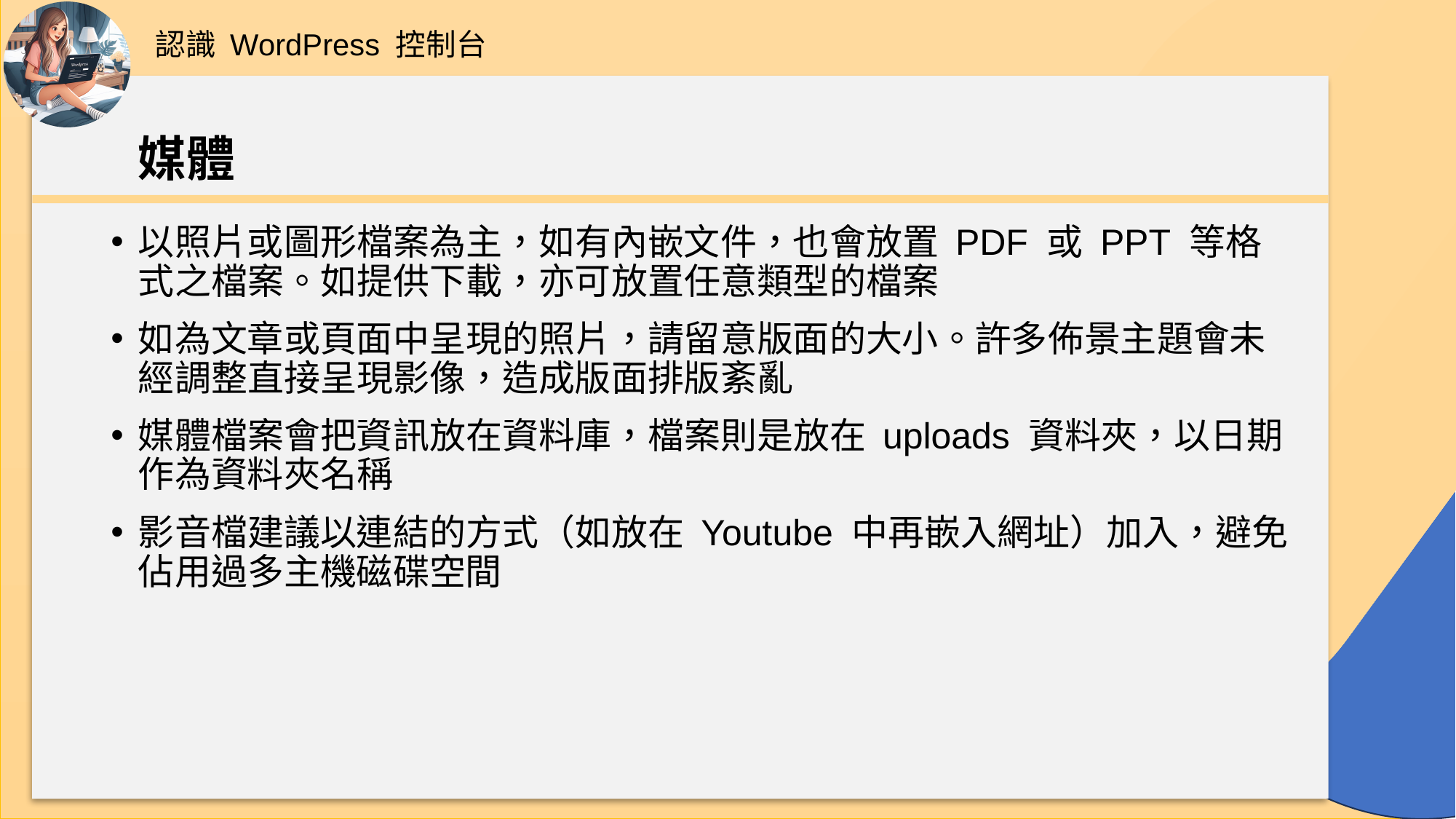

認識 WordPress 控制台

# 媒體

以照片或圖形檔案為主，如有內嵌文件，也會放置 PDF 或 PPT 等格式之檔案。如提供下載，亦可放置任意類型的檔案
如為文章或頁面中呈現的照片，請留意版面的大小。許多佈景主題會未經調整直接呈現影像，造成版面排版紊亂
媒體檔案會把資訊放在資料庫，檔案則是放在 uploads 資料夾，以日期作為資料夾名稱
影音檔建議以連結的方式（如放在 Youtube 中再嵌入網址）加入，避免佔用過多主機磁碟空間
55